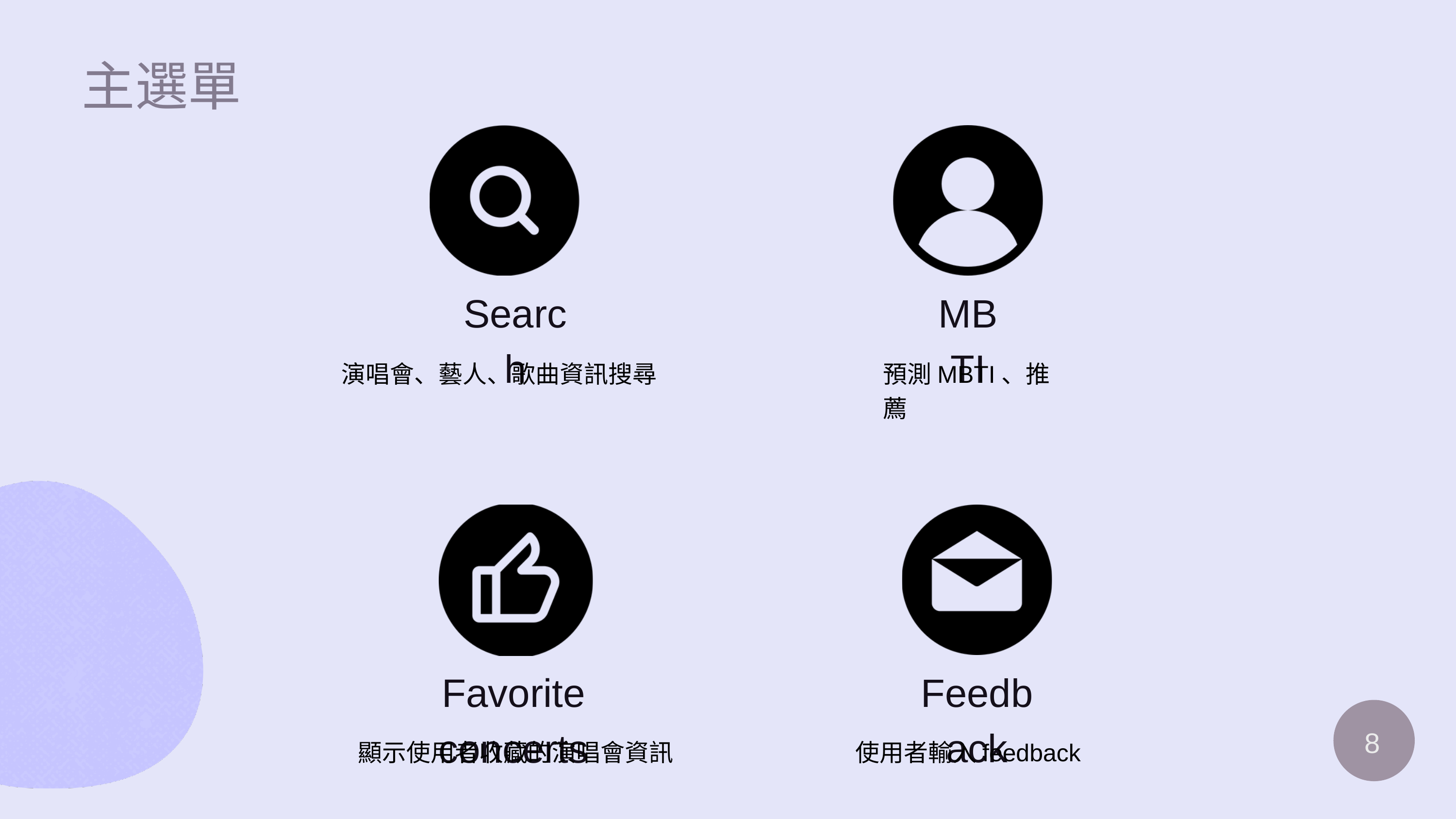

主選單

Search
MBTI
演唱會、藝人、歌曲資訊搜尋
預測MBTI、推薦

Feedback
Favorite concerts

8
顯示使用者收藏的演唱會資訊
使用者輸入feedback